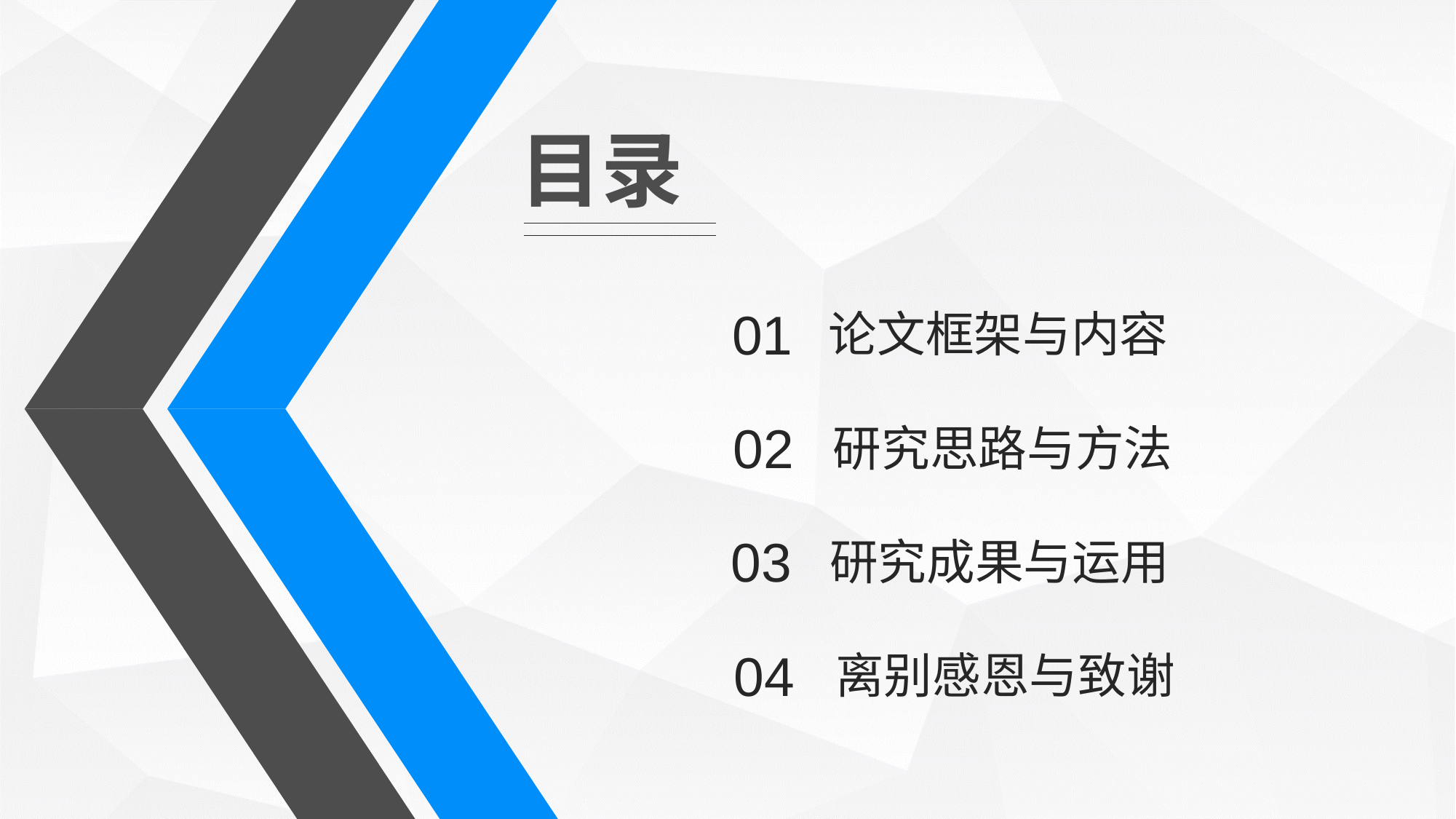

目录
01
论文框架与内容
02

研究思路与方法
03
研究成果与运用
04
离别感恩与致谢